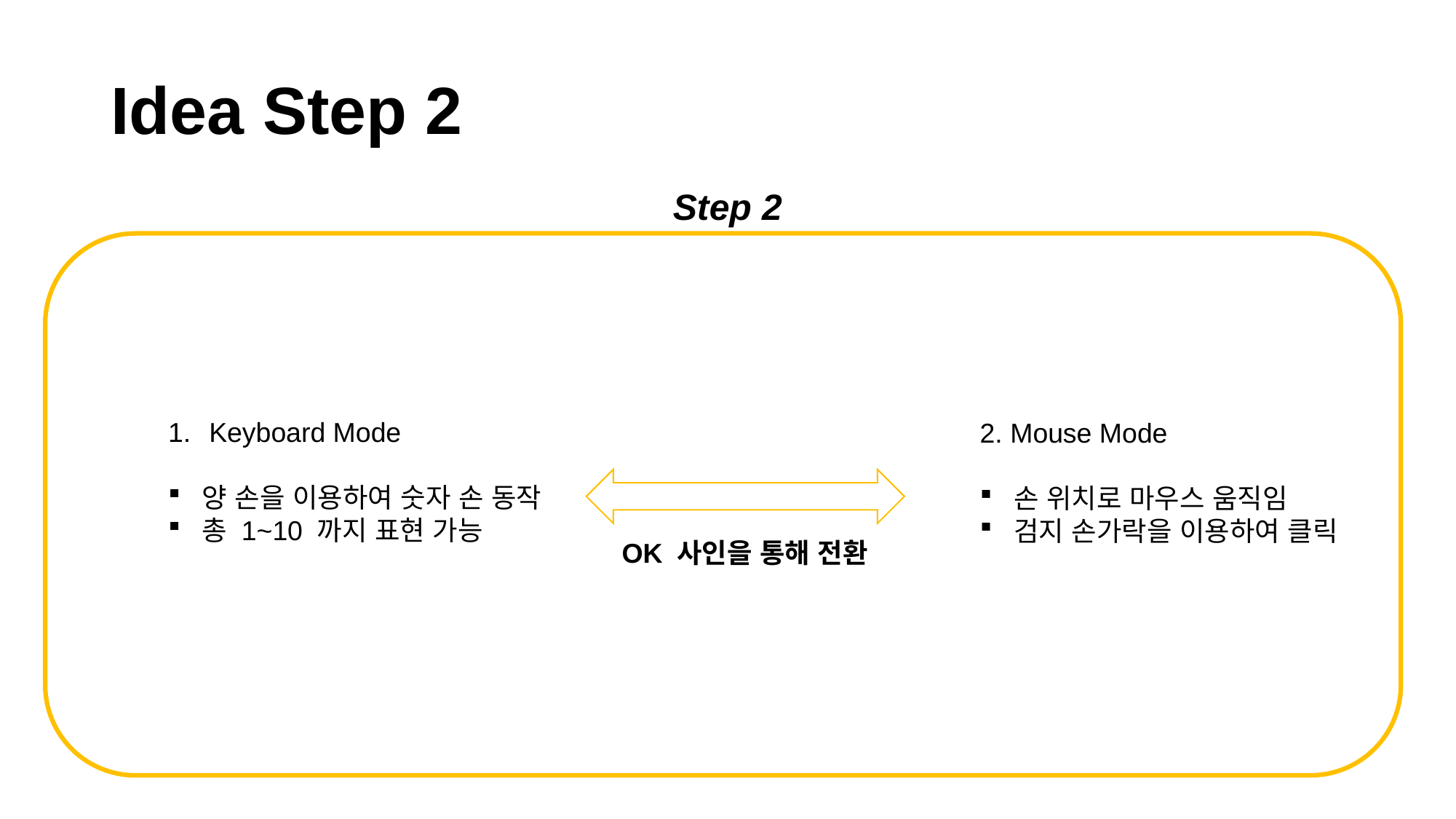

# Idea Step 2
Step 2

Keyboard Mode

양 손을 이용하여 숫자 손 동작
총 1~10 까지 표현 가능
2. Mouse Mode

손 위치로 마우스 움직임
검지 손가락을 이용하여 클릭

OK 사인을 통해 전환